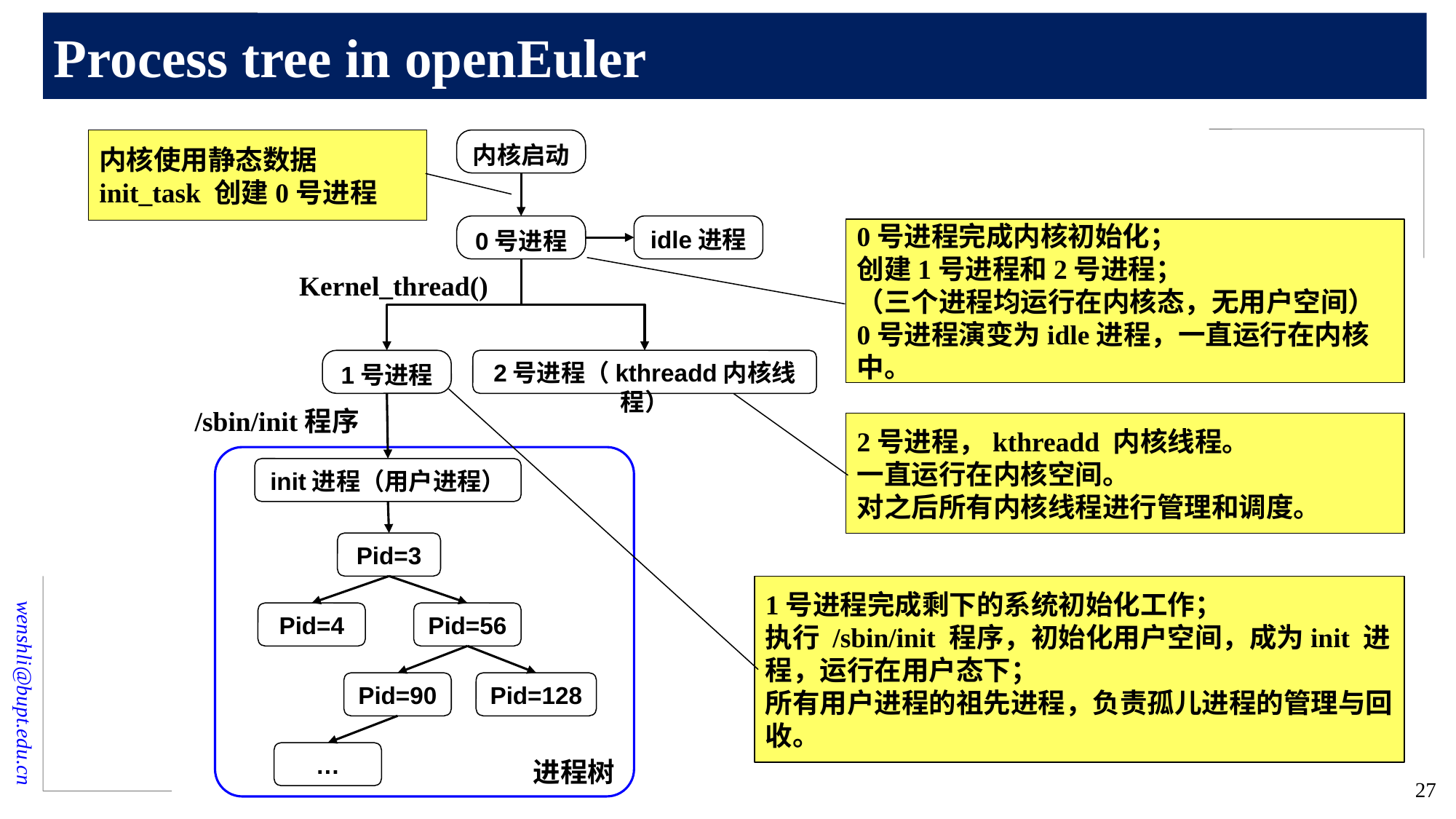

# Process tree in openEuler
内核启动
内核使用静态数据 init_task 创建0号进程
0号进程
idle进程
0号进程完成内核初始化；
创建1号进程和2号进程；
（三个进程均运行在内核态，无用户空间）
0号进程演变为idle进程，一直运行在内核中。
Kernel_thread()
1号进程
2号进程（kthreadd内核线程）
/sbin/init程序
2号进程，kthreadd 内核线程。
一直运行在内核空间。
对之后所有内核线程进行管理和调度。

进程树
init进程（用户进程）
Pid=3
Pid=4
Pid=56
Pid=90
Pid=128
…
1号进程完成剩下的系统初始化工作；
执行 /sbin/init 程序，初始化用户空间，成为init 进程，运行在用户态下；
所有用户进程的祖先进程，负责孤儿进程的管理与回收。
27